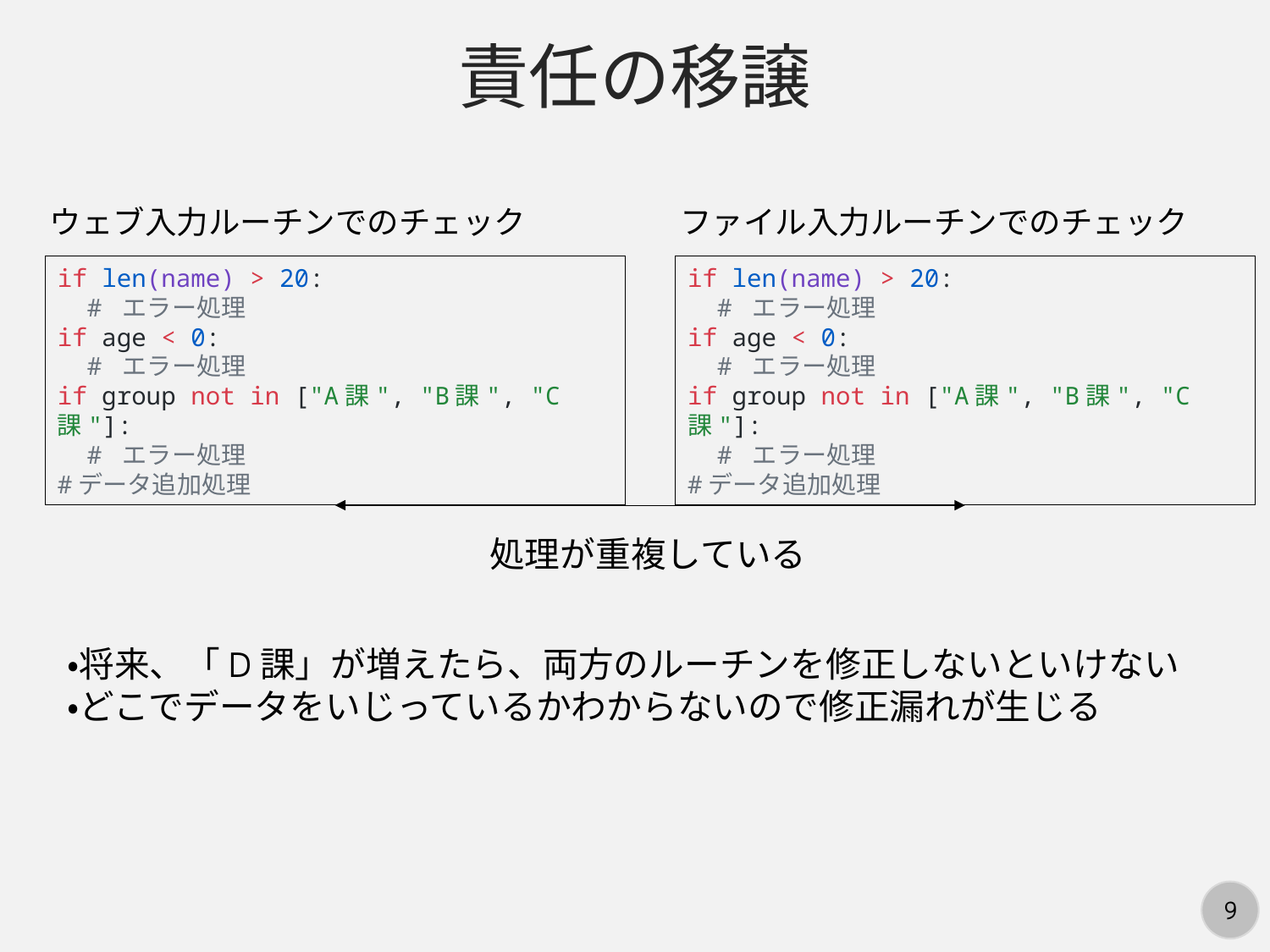

責任の移譲
ウェブ入力ルーチンでのチェック
ファイル入力ルーチンでのチェック
if len(name) > 20:
  # エラー処理
if age < 0:
  # エラー処理
if group not in ["A課", "B課", "C課"]:
  # エラー処理
#データ追加処理
if len(name) > 20:
  # エラー処理
if age < 0:
  # エラー処理
if group not in ["A課", "B課", "C課"]:
  # エラー処理
#データ追加処理
処理が重複している
・将来、「D課」が増えたら、両方のルーチンを修正しないといけない
・どこでデータをいじっているかわからないので修正漏れが生じる